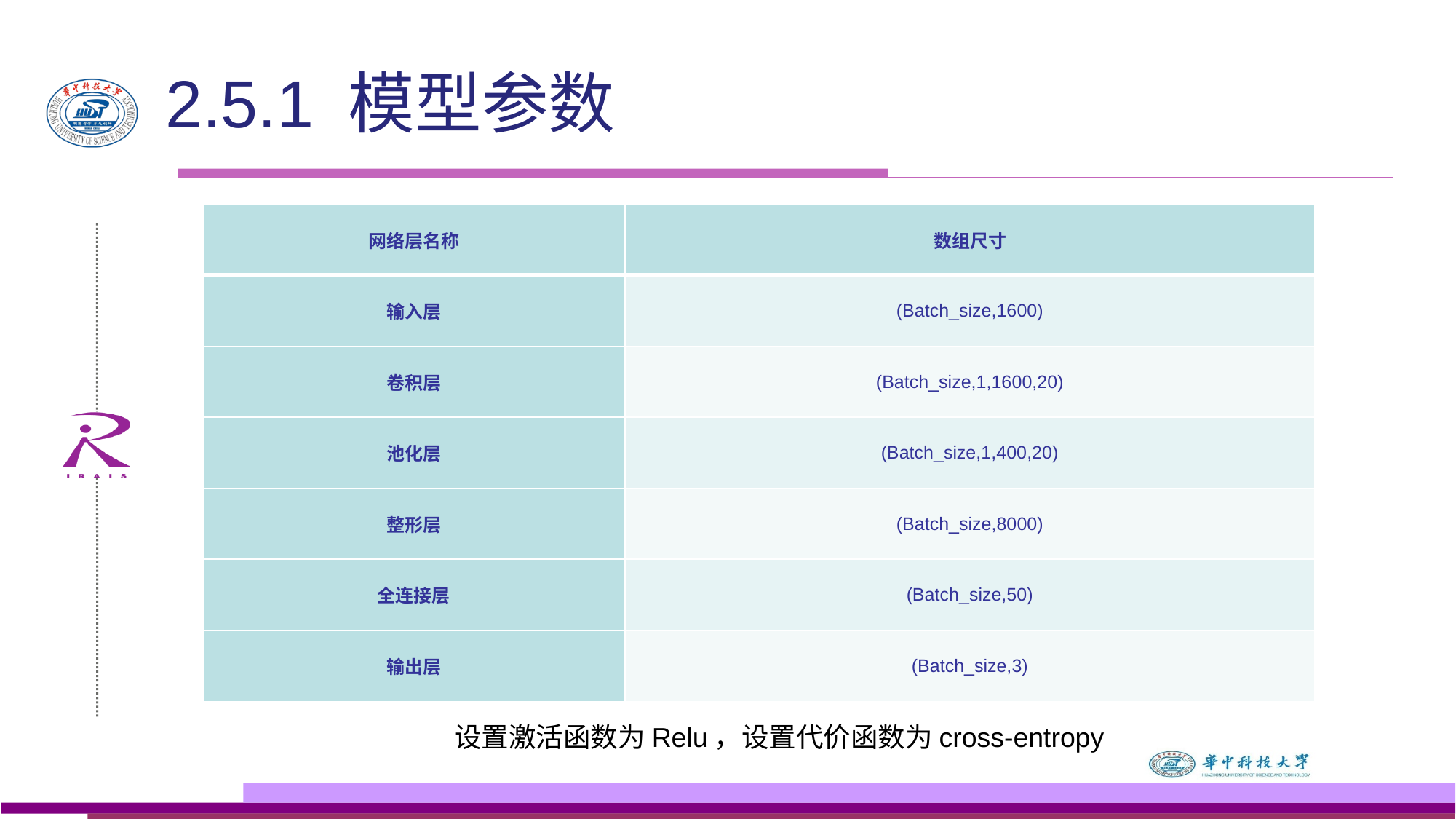

# 2.5.1 模型参数
| 网络层名称 | 数组尺寸 |
| --- | --- |
| 输入层 | (Batch\_size,1600) |
| 卷积层 | (Batch\_size,1,1600,20) |
| 池化层 | (Batch\_size,1,400,20) |
| 整形层 | (Batch\_size,8000) |
| 全连接层 | (Batch\_size,50) |
| 输出层 | (Batch\_size,3) |
设置激活函数为Relu，设置代价函数为cross-entropy